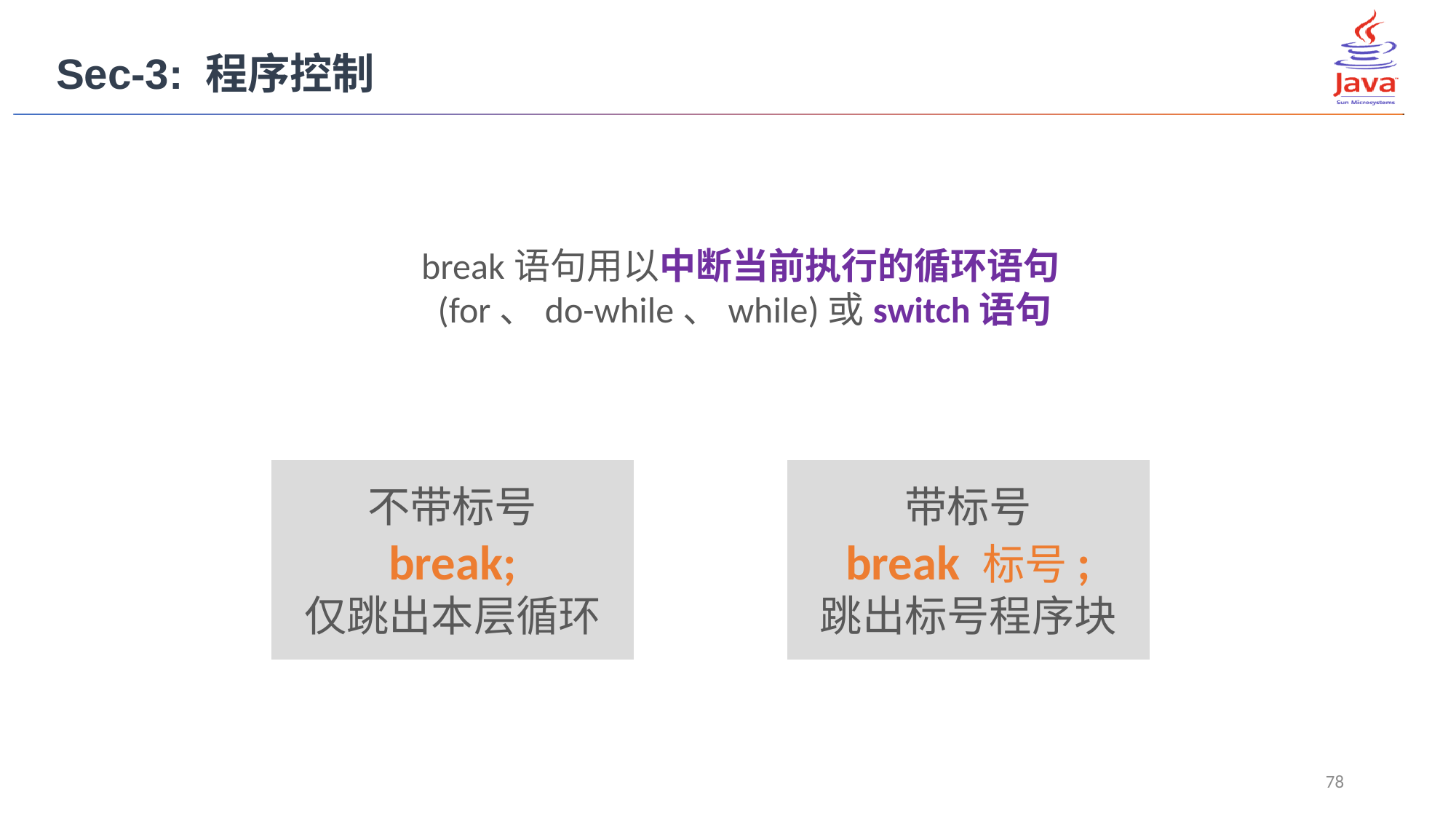

Sec-3: 程序控制
break语句用以中断当前执行的循环语句(for、do-while、while)或switch语句
不带标号
break;
仅跳出本层循环
带标号
break 标号;
跳出标号程序块
78